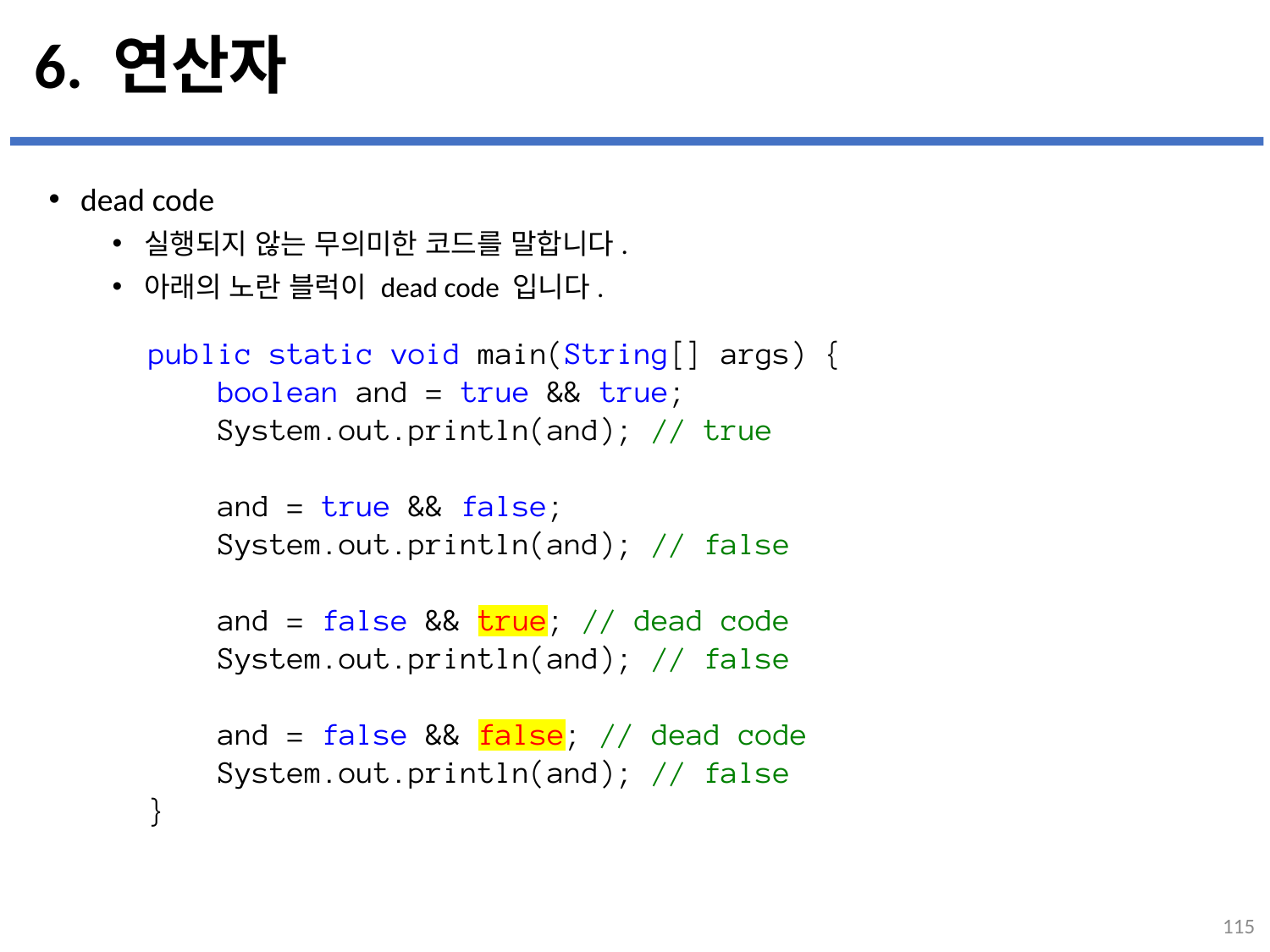

# 6. 연산자
dead code
실행되지 않는 무의미한 코드를 말합니다.
아래의 노란 블럭이 dead code 입니다.
...

설명
public static void main(String[] args) {
    boolean and = true && true;
    System.out.println(and); // true
    and = true && false;
    System.out.println(and); // false
    and = false && true; // dead code
    System.out.println(and); // false
    and = false && false; // dead code
    System.out.println(and); // false
}
115